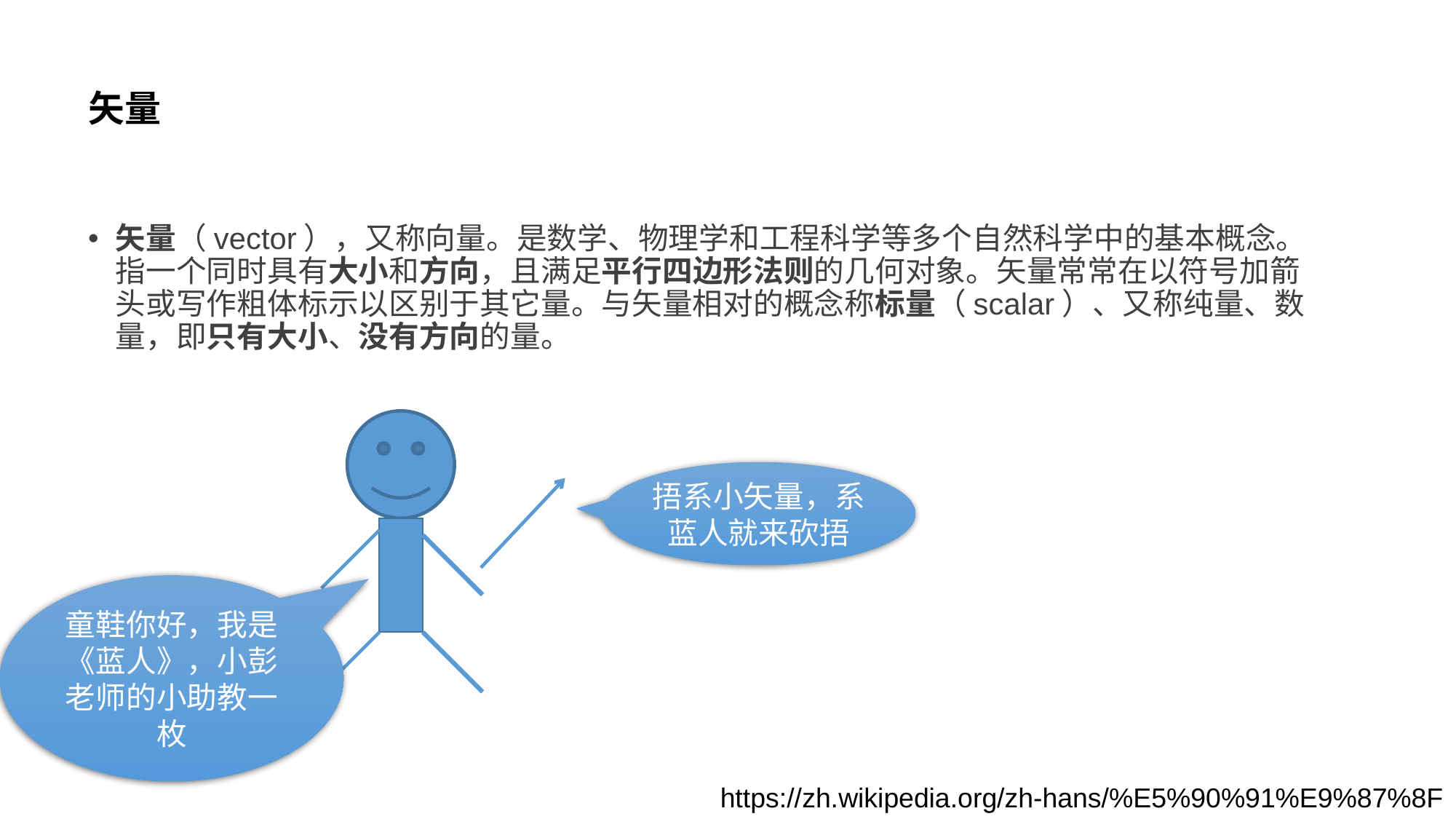

# 矢量
矢量（vector），又称向量。是数学、物理学和工程科学等多个自然科学中的基本概念。指一个同时具有大小和方向，且满足平行四边形法则的几何对象。矢量常常在以符号加箭头或写作粗体标示以区别于其它量。与矢量相对的概念称标量（scalar）、又称纯量、数量，即只有大小、没有方向的量。

捂系小矢量，系蓝人就来砍捂
童鞋你好，我是《蓝人》，小彭老师的小助教一枚
https://zh.wikipedia.org/zh-hans/%E5%90%91%E9%87%8F